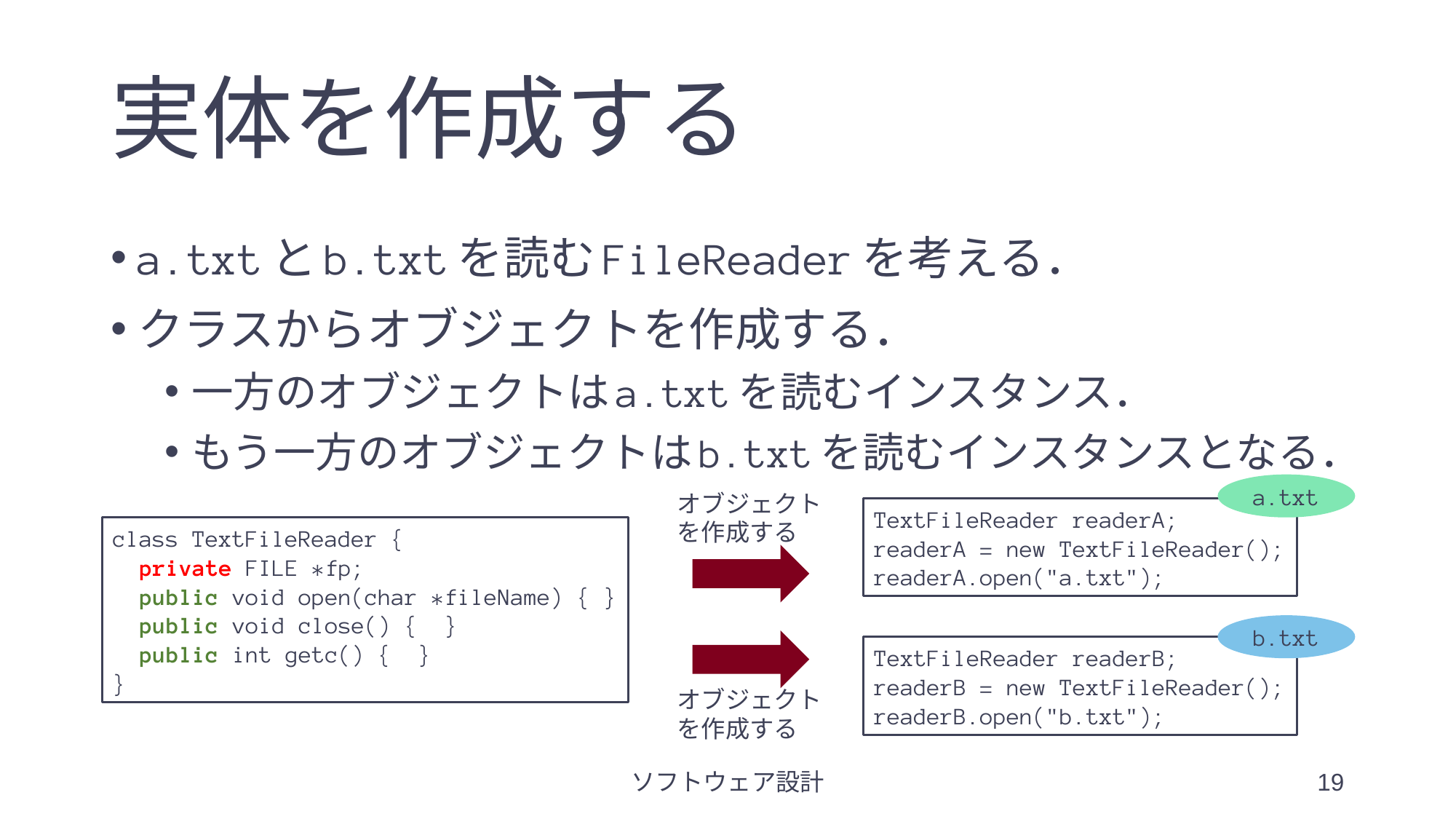

# 実体を作成する
a.txtとb.txtを読むFileReaderを考える．
クラスからオブジェクトを作成する．
一方のオブジェクトはa.txtを読むインスタンス．
もう一方のオブジェクトはb.txtを読むインスタンスとなる．

a.txt
オブジェクトを作成する
TextFileReader readerA;
readerA = new TextFileReader();
readerA.open("a.txt");
class TextFileReader {
  private FILE *fp;
  public void open(char *fileName) { }
  public void close() {  }
  public int getc() {  }
}

b.txt

TextFileReader readerB;
readerB = new TextFileReader();
readerB.open("b.txt");
オブジェクトを作成する
ソフトウェア設計
19